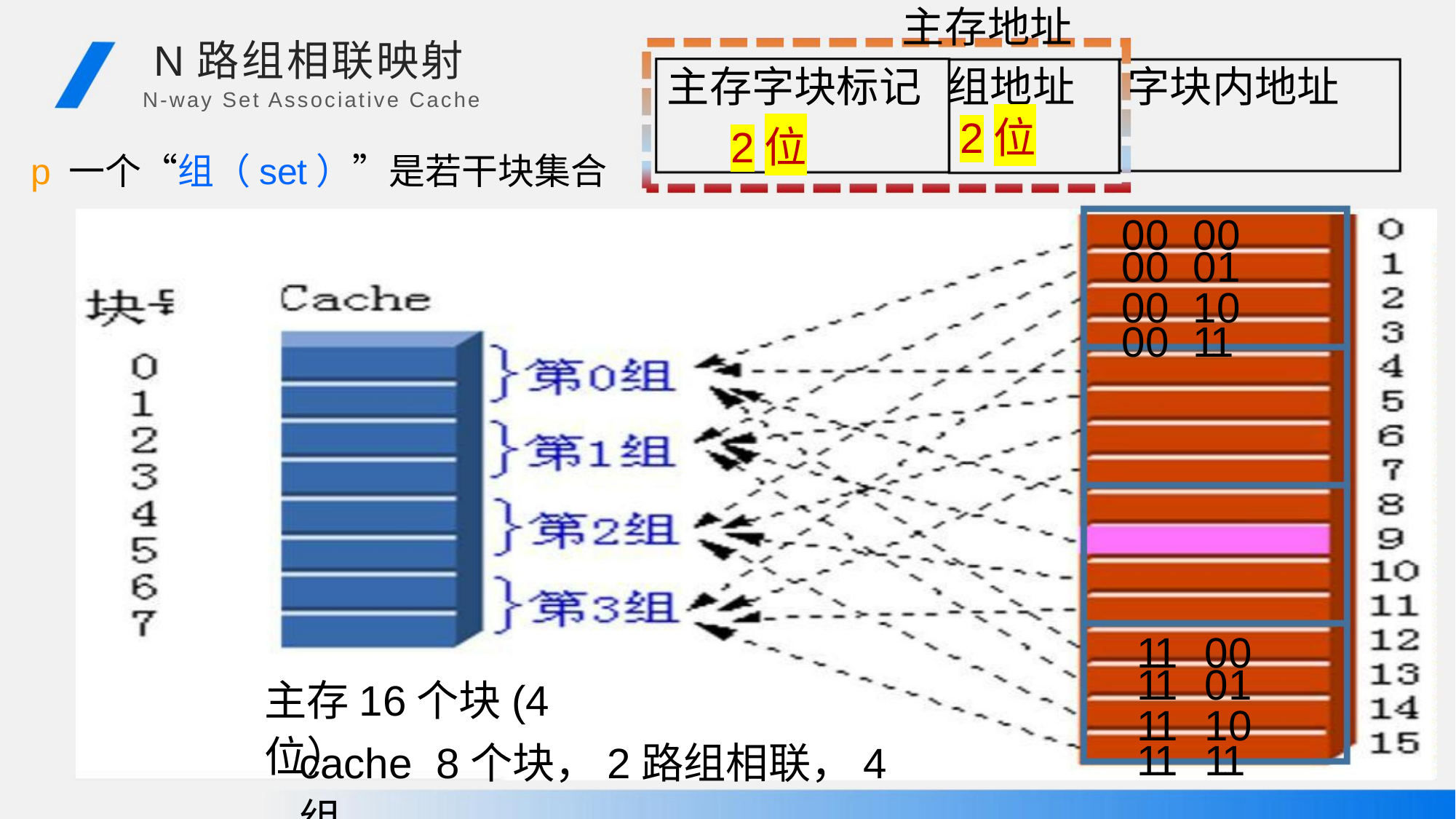

主存地址
N路组相联映射
N-way Set Associative Cache
主存字块标记 组地址 字块内地址
2位
2位
p一个“组（set）”是若干块集合
00 00
00 01
00 10
00 11
11 00
11 01
11 10
主存16个块(4位）
cache 8个块，2路组相联，4组
11 11